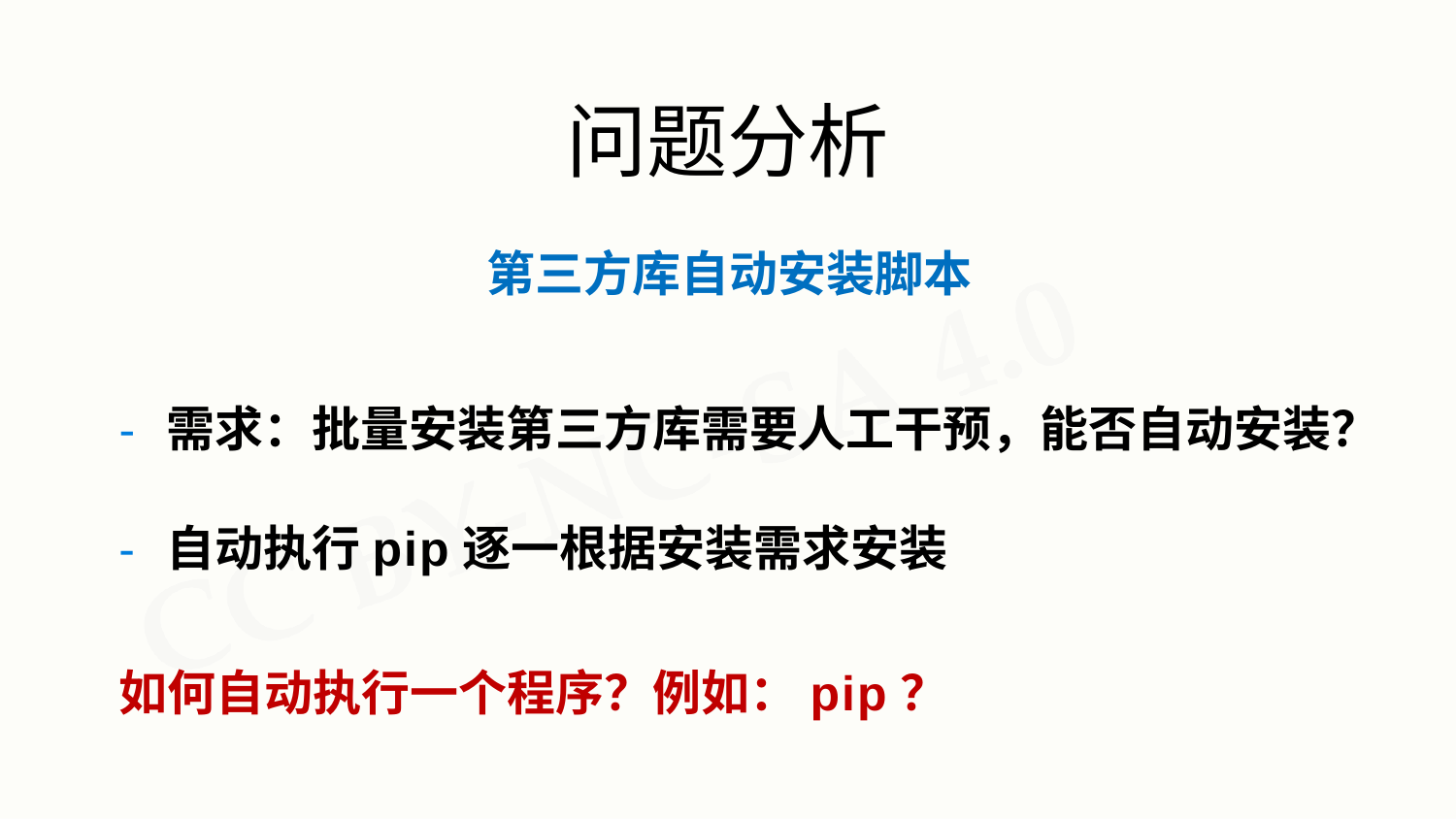

# 问题分析
第三方库自动安装脚本

- 需求：批量安装第三方库需要人工干预，能否自动安装？

- 自动执行pip逐一根据安装需求安装

如何自动执行一个程序？例如：pip？